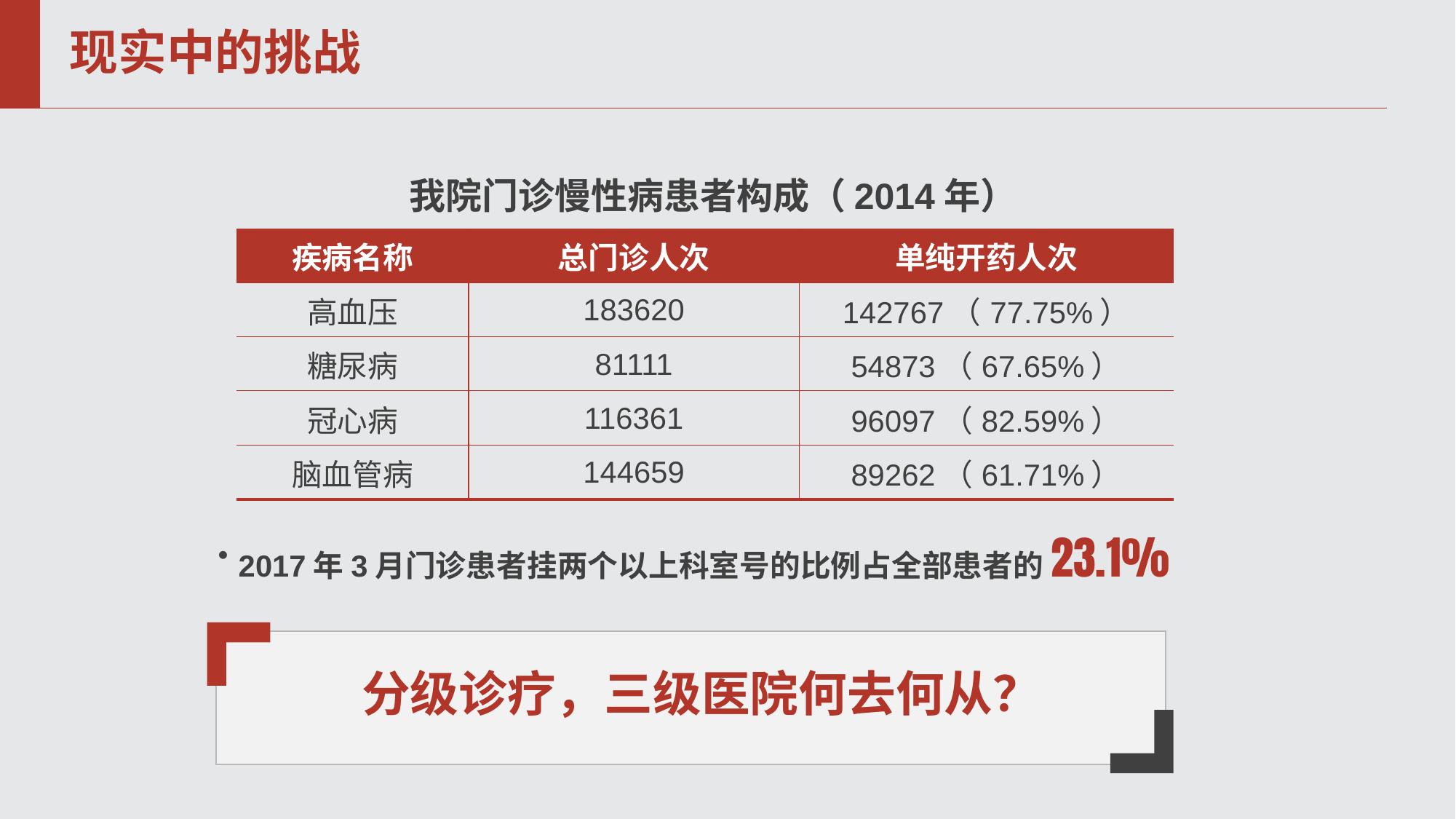

# 现实中的挑战
我院门诊慢性病患者构成（2014年）
| 疾病名称 | 总门诊人次 | 单纯开药人次 |
| --- | --- | --- |
| 高血压 | 183620 | 142767（77.75%） |
| 糖尿病 | 81111 | 54873（67.65%） |
| 冠心病 | 116361 | 96097（82.59%） |
| 脑血管病 | 144659 | 89262（61.71%） |
2017年3月门诊患者挂两个以上科室号的比例占全部患者的23.1%

分级诊疗，三级医院何去何从？